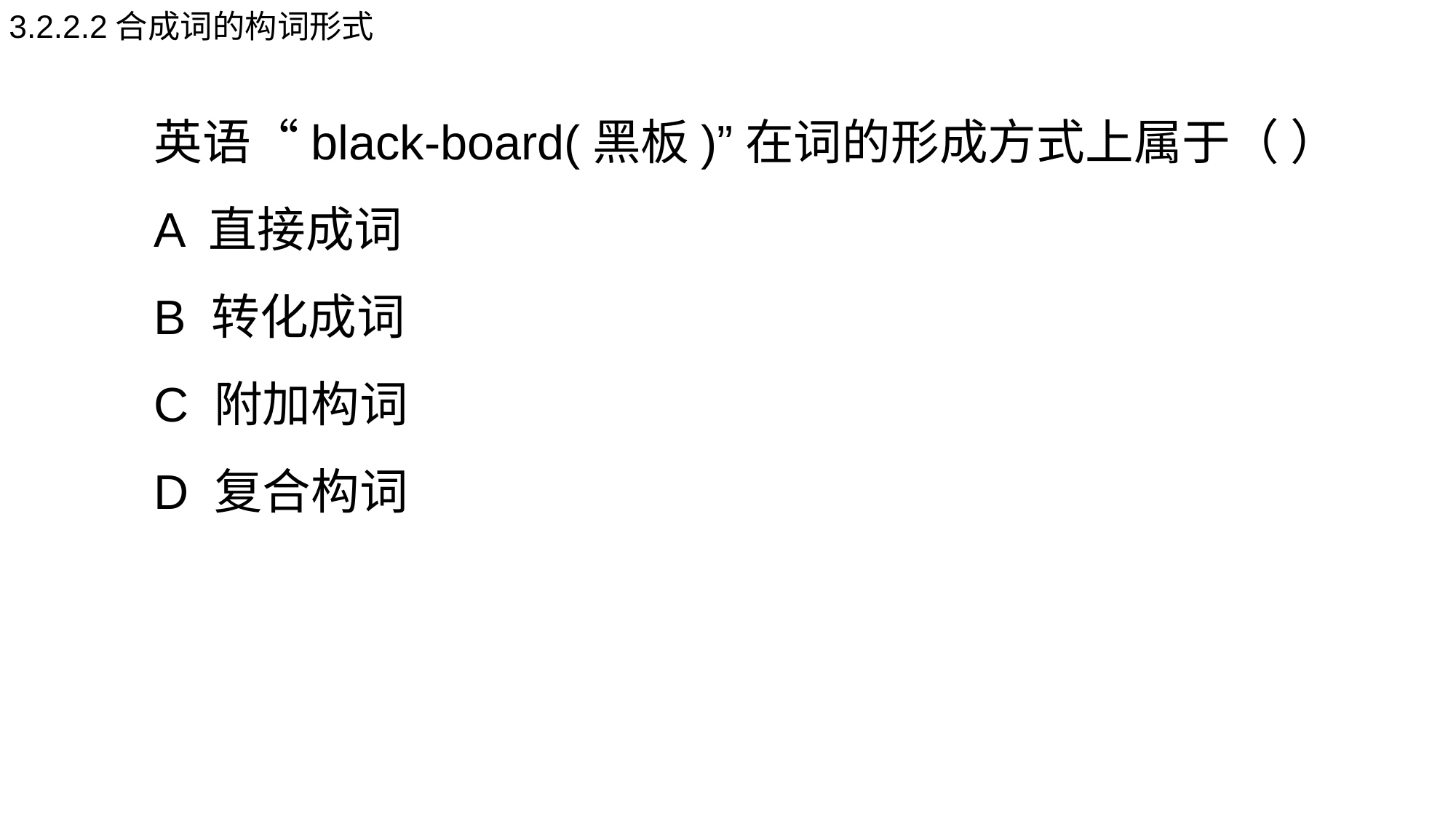

3.2.2.2合成词的构词形式
英语“black-board(黑板)”在词的形成方式上属于（ ）
A 直接成词
B 转化成词
C 附加构词
D 复合构词